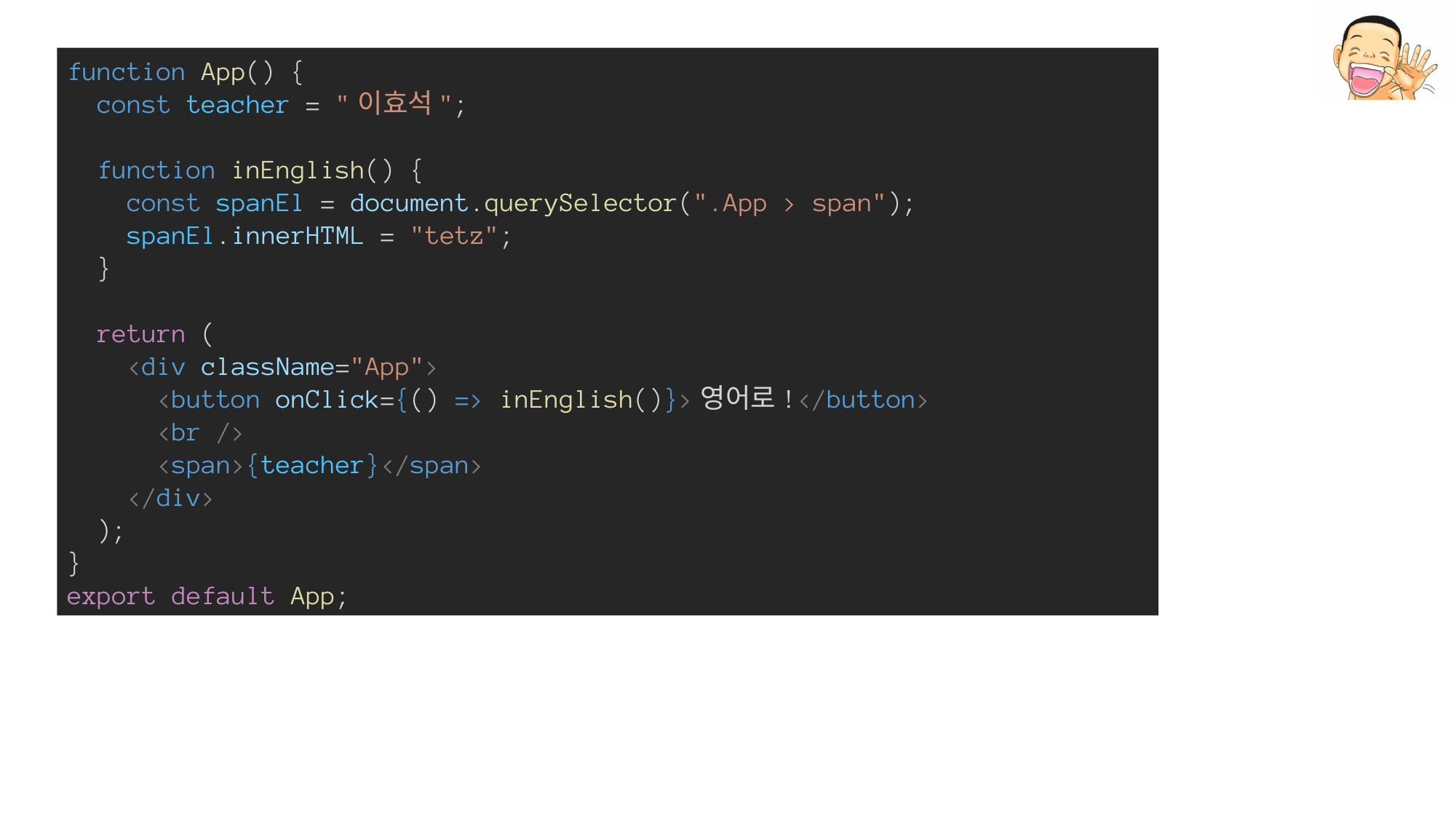

function App() {
  const teacher = "이효석";
  function inEnglish() {
    const spanEl = document.querySelector(".App > span");
    spanEl.innerHTML = "tetz";
  }
  return (
    <div className="App">
      <button onClick={() => inEnglish()}>영어로!</button>
      <br />
      <span>{teacher}</span>
    </div>
  );
}
export default App;